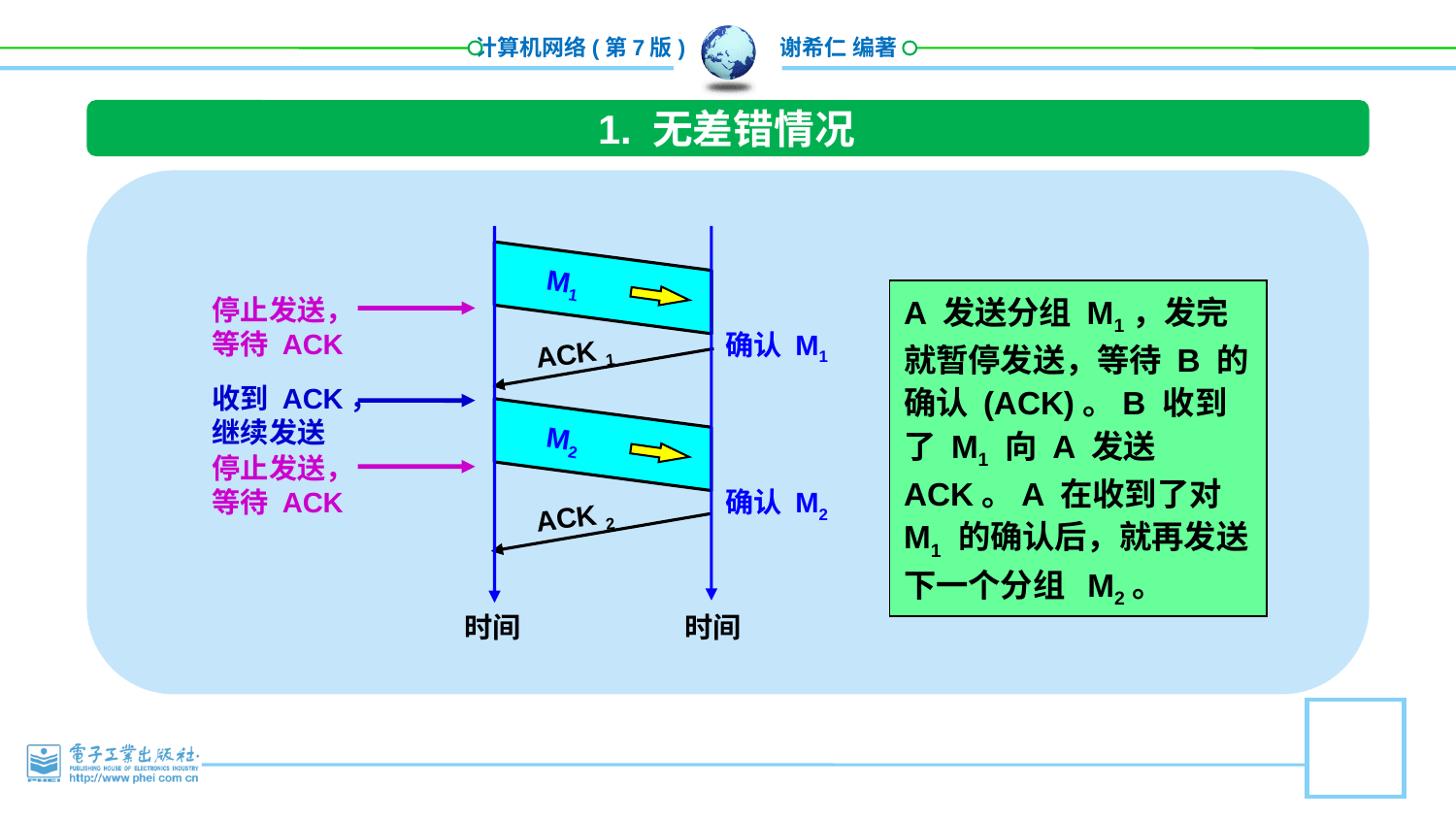

1. 无差错情况

时间
时间

M1

A 发送分组 M1，发完就暂停发送，等待 B 的确认 (ACK)。B 收到了 M1 向 A 发送  ACK。A 在收到了对 M1 的确认后，就再发送下一个分组  M2。
停止发送，等待 ACK

确认 M1
ACK 1

收到 ACK，继续发送

M2

停止发送，等待 ACK

确认 M2
ACK 2